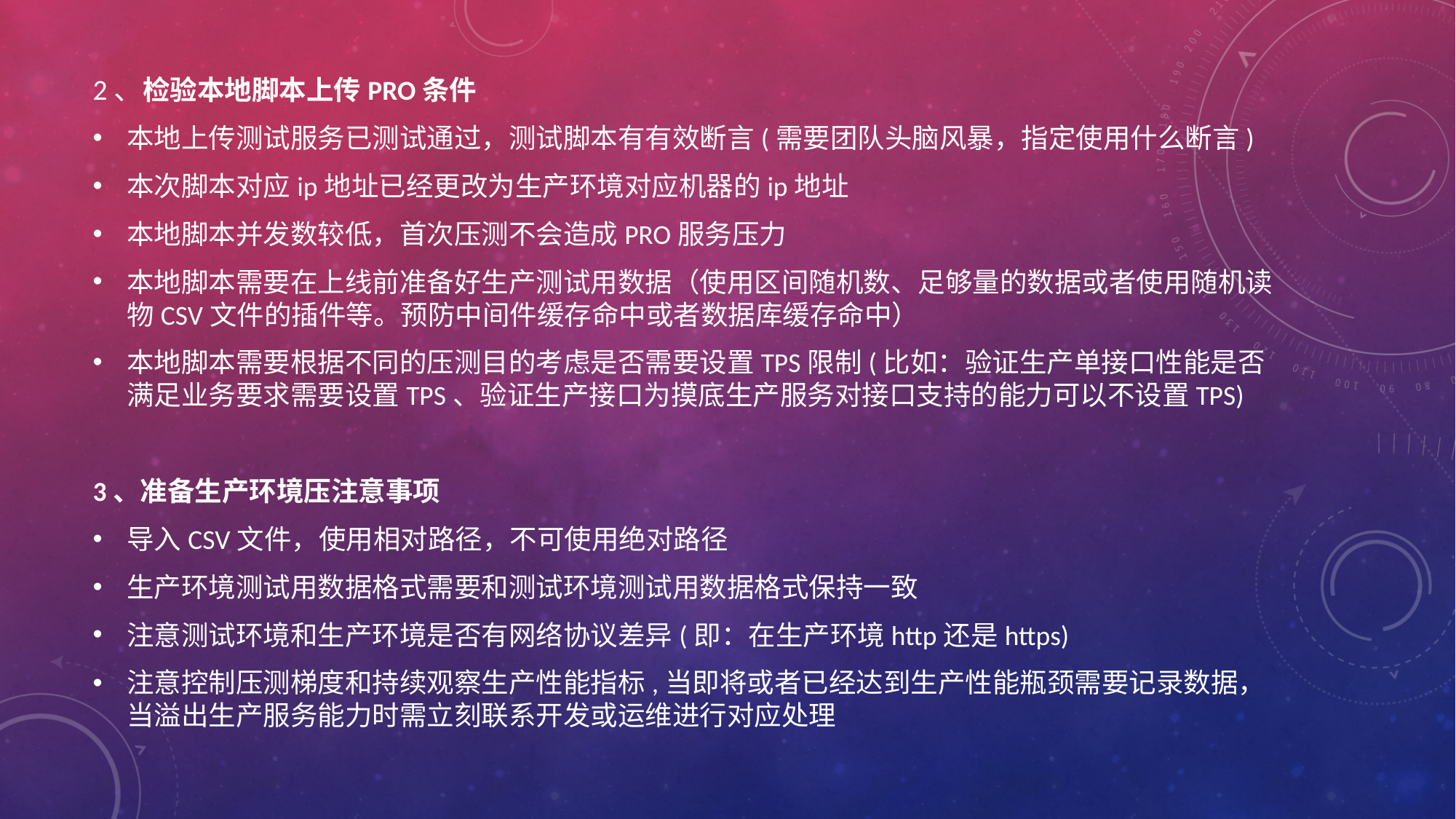

2、检验本地脚本上传PRO条件
本地上传测试服务已测试通过，测试脚本有有效断言(需要团队头脑风暴，指定使用什么断言)
本次脚本对应ip地址已经更改为生产环境对应机器的ip地址
本地脚本并发数较低，首次压测不会造成PRO服务压力
本地脚本需要在上线前准备好生产测试用数据（使用区间随机数、足够量的数据或者使用随机读物CSV文件的插件等。预防中间件缓存命中或者数据库缓存命中）
本地脚本需要根据不同的压测目的考虑是否需要设置TPS限制(比如：验证生产单接口性能是否满足业务要求需要设置TPS、验证生产接口为摸底生产服务对接口支持的能力可以不设置TPS)

3、准备生产环境压注意事项
导入CSV文件，使用相对路径，不可使用绝对路径
生产环境测试用数据格式需要和测试环境测试用数据格式保持一致
注意测试环境和生产环境是否有网络协议差异(即：在生产环境http还是https)
注意控制压测梯度和持续观察生产性能指标,当即将或者已经达到生产性能瓶颈需要记录数据，当溢出生产服务能力时需立刻联系开发或运维进行对应处理